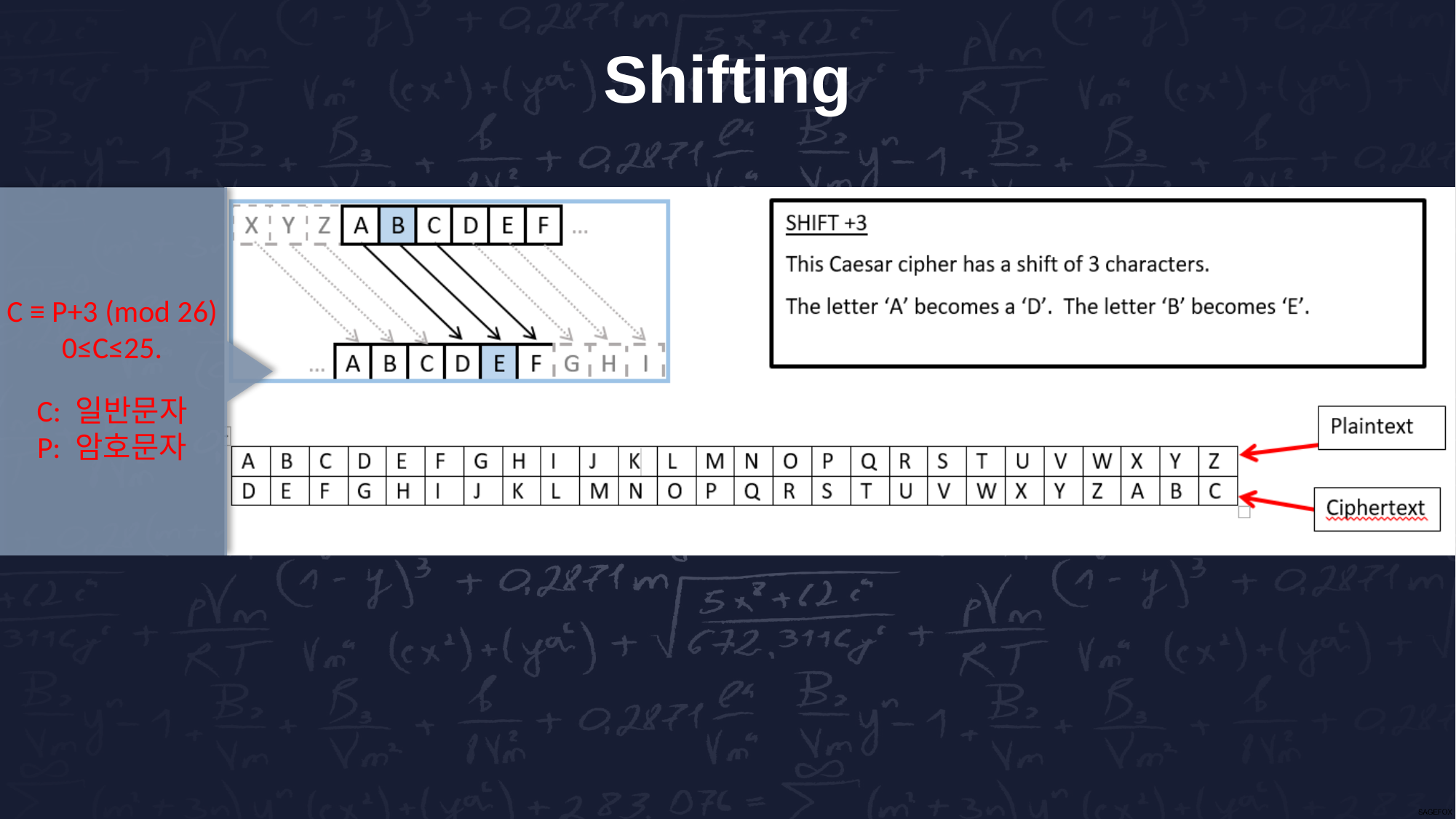

Shifting

C ≡ P+3 (mod 26) 0≤C≤25.

C: 일반문자
P: 암호문자